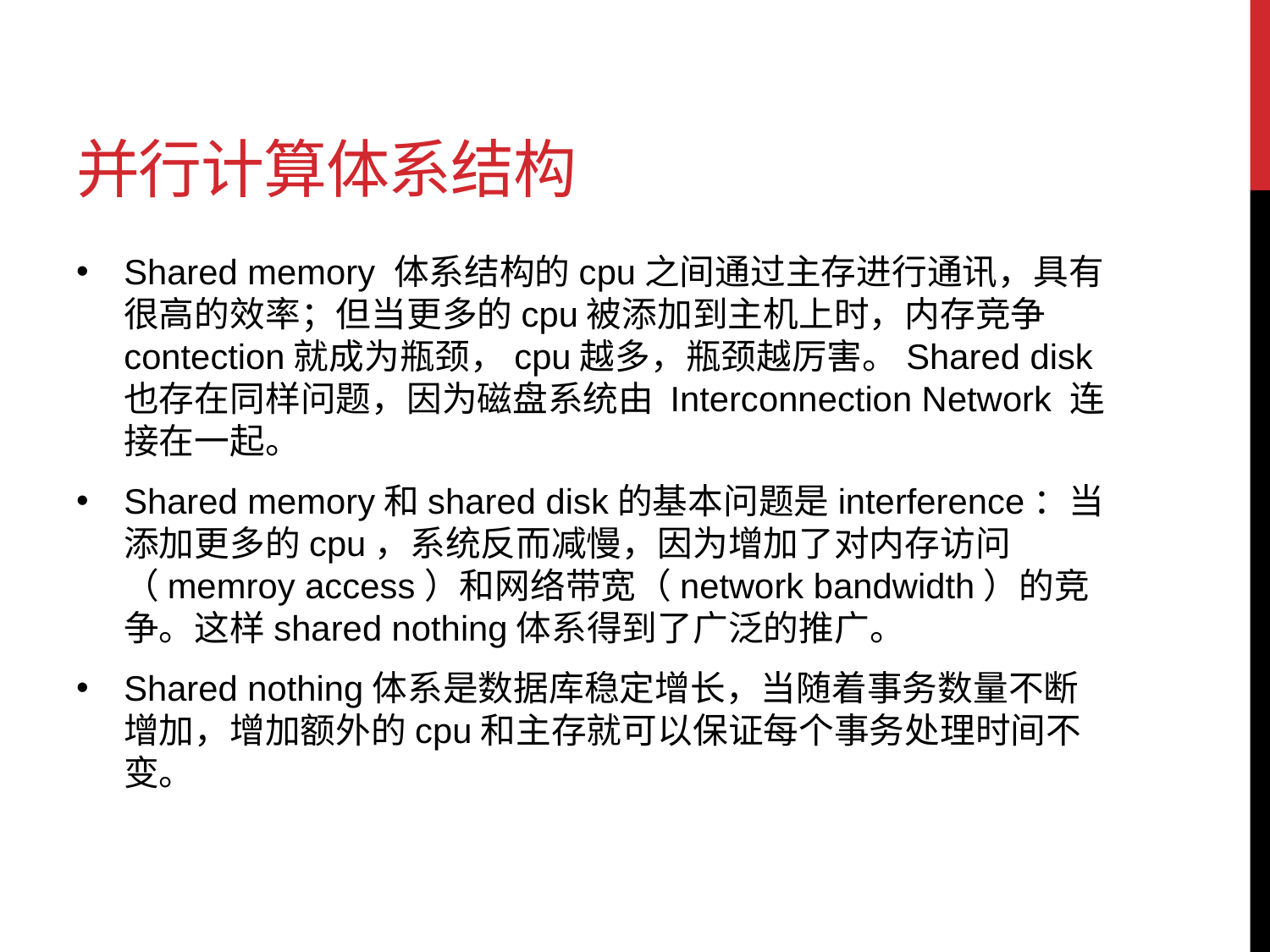

# 并行计算体系结构
Shared memory 体系结构的cpu之间通过主存进行通讯，具有很高的效率；但当更多的cpu被添加到主机上时，内存竞争contection就成为瓶颈，cpu越多，瓶颈越厉害。Shared disk也存在同样问题，因为磁盘系统由 Interconnection Network 连接在一起。
Shared memory和shared disk的基本问题是interference：当添加更多的cpu，系统反而减慢，因为增加了对内存访问（memroy access）和网络带宽（network bandwidth）的竞争。这样shared nothing体系得到了广泛的推广。
Shared nothing体系是数据库稳定增长，当随着事务数量不断增加，增加额外的cpu和主存就可以保证每个事务处理时间不变。